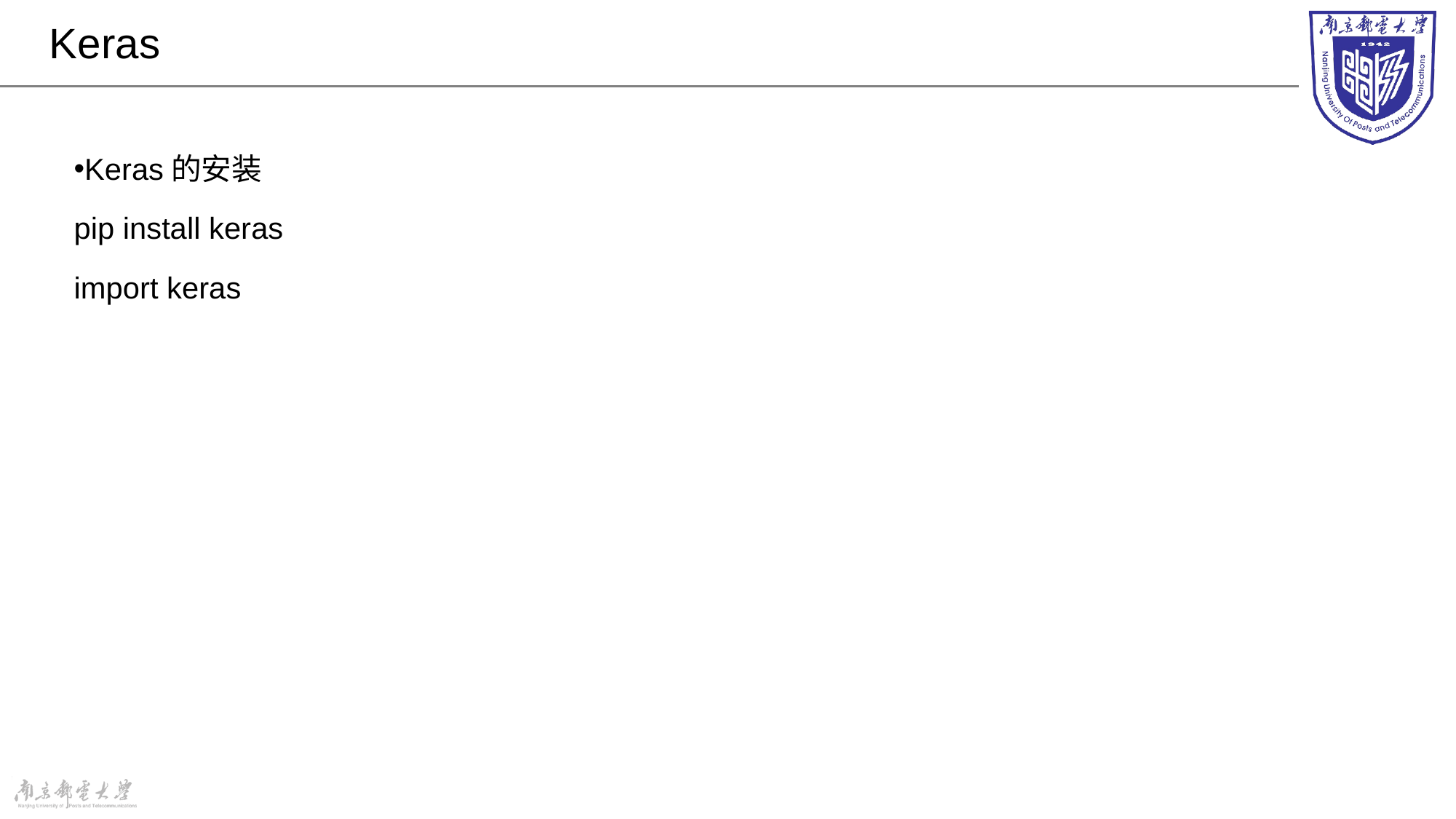

# Keras
Keras的安装
pip install keras
import keras